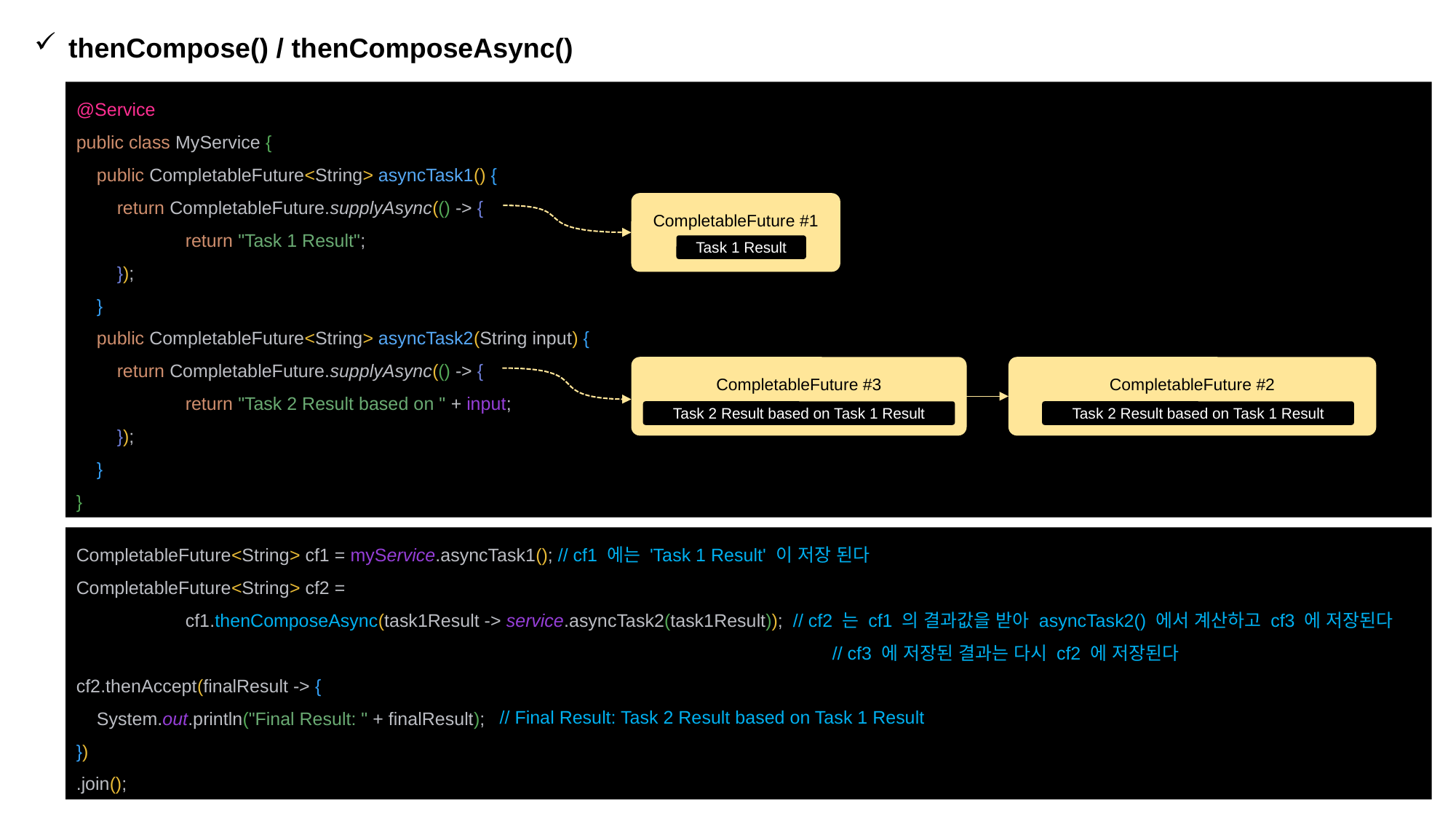

thenCompose() / thenComposeAsync()
@Service
public class MyService {
    public CompletableFuture<String> asyncTask1() {
        return CompletableFuture.supplyAsync(() -> {
	return "Task 1 Result";
        });
    }
    public CompletableFuture<String> asyncTask2(String input) {
        return CompletableFuture.supplyAsync(() -> {
	return "Task 2 Result based on " + input;
        });
    }
}
CompletableFuture #1

Task 1 Result
CompletableFuture #3

CompletableFuture #2

Task 2 Result based on Task 1 Result
Task 2 Result based on Task 1 Result
CompletableFuture<String> cf1 = myService.asyncTask1(); // cf1 에는 'Task 1 Result' 이 저장 된다
CompletableFuture<String> cf2 =
	cf1.thenComposeAsync(task1Result -> service.asyncTask2(task1Result));  // cf2 는 cf1 의 결과값을 받아 asyncTask2() 에서 계산하고 cf3 에 저장된다
						                   // cf3 에 저장된 결과는 다시 cf2 에 저장된다
cf2.thenAccept(finalResult -> {
    System.out.println("Final Result: " + finalResult);
})
.join();
// Final Result: Task 2 Result based on Task 1 Result